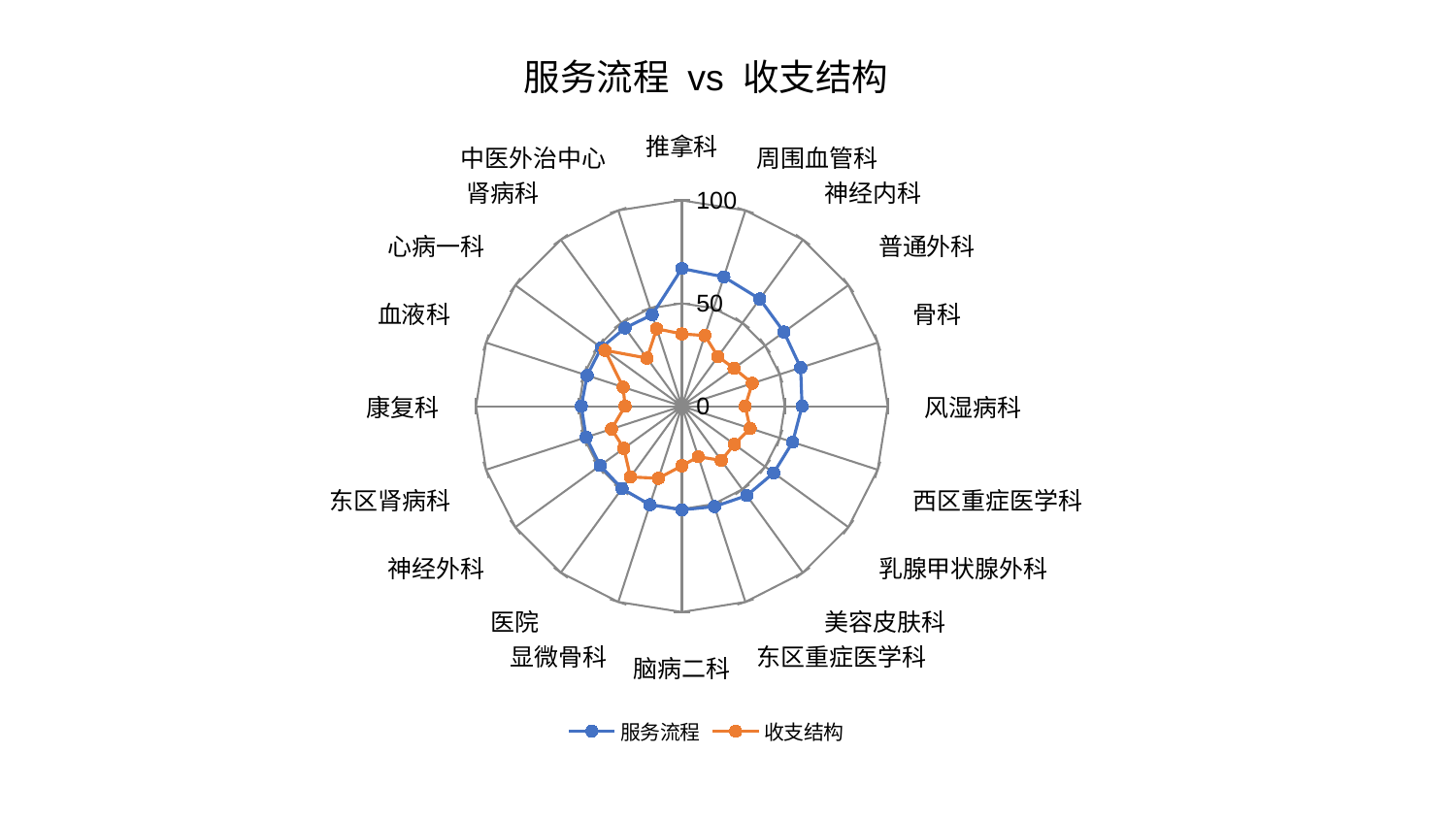

### Chart: 服务流程 vs 收支结构

| Category | 服务流程 | 收支结构 |
|---|---|---|
| 推拿科 | 66.89831586029081 | 35.12139326449955 |
| 周围血管科 | 66.05026334595824 | 36.10480857386497 |
| 神经内科 | 64.41416495354778 | 29.824213260291625 |
| 普通外科 | 61.29282781816333 | 31.32914713900487 |
| 骨科 | 60.67692429871586 | 35.989901311116384 |
| 风湿病科 | 58.403511904131 | 30.78820016504754 |
| 西区重症医学科 | 56.58896278535115 | 34.88554814820788 |
| 乳腺甲状腺外科 | 55.15276180439304 | 31.582742470916152 |
| 美容皮肤科 | 53.68534897565715 | 32.57597917374429 |
| 东区重症医学科 | 51.31325451135725 | 25.8296577338163 |
| 脑病二科 | 50.3769446096733 | 28.955008480203166 |
| 显微骨科 | 50.34498770013815 | 36.84539524932729 |
| 医院 | 49.495429413989996 | 42.5303623361795 |
| 神经外科 | 49.04624085622382 | 34.854485422316095 |
| 东区肾病科 | 48.89807720205817 | 35.94394906963706 |
| 康复科 | 48.846587767565495 | 27.601902676238353 |
| 血液科 | 48.389741239438365 | 29.988851495959697 |
| 心病一科 | 48.351423083697654 | 46.19640531632129 |
| 肾病科 | 46.97268445430933 | 28.877660966543953 |
| 中医外治中心 | 46.7380455080405 | 39.57336064406432 |
64